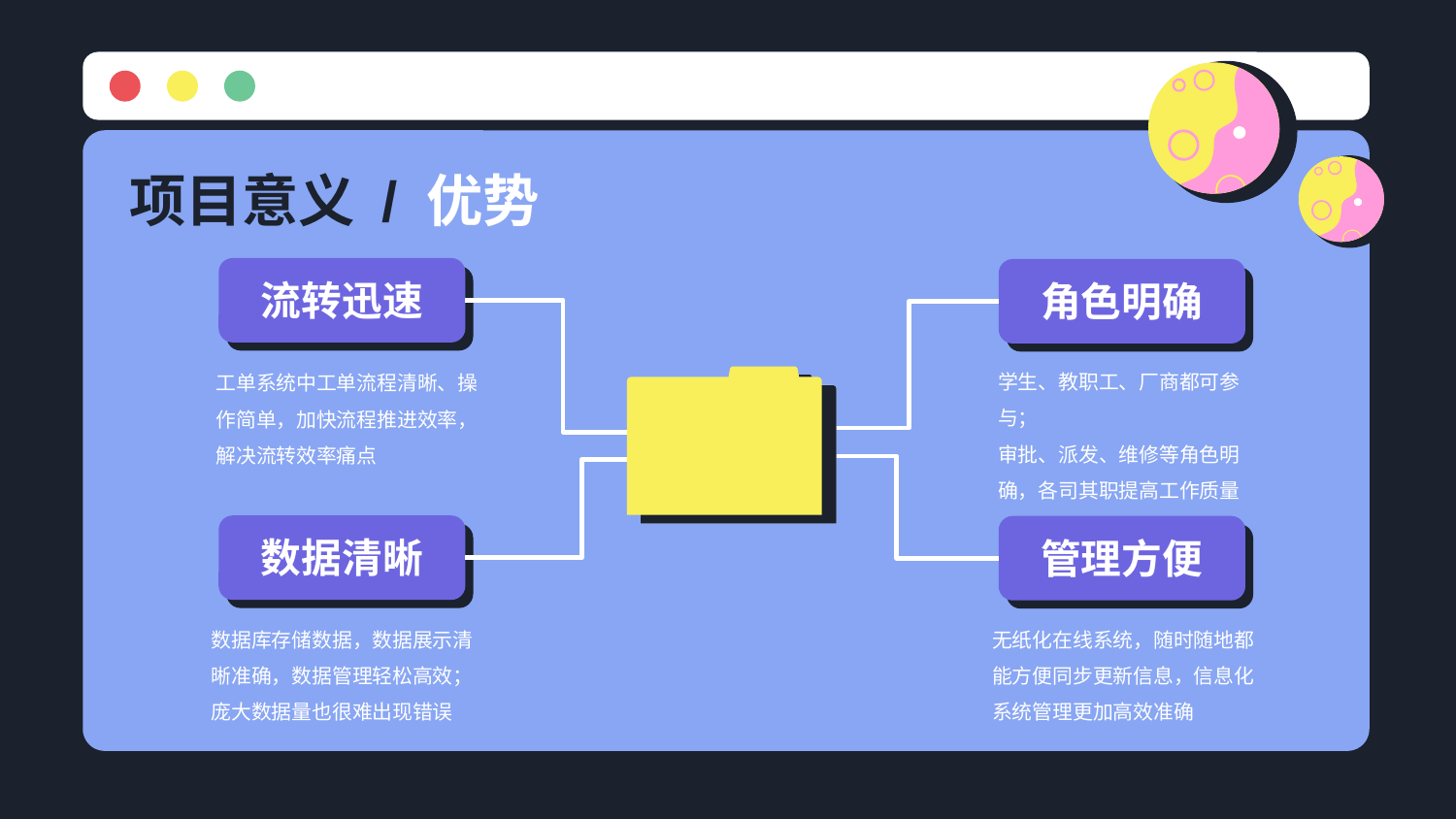

# 项目意义 / 优势
流转迅速

角色明确

学生、教职工、厂商都可参与；
审批、派发、维修等角色明确，各司其职提高工作质量
工单系统中工单流程清晰、操作简单，加快流程推进效率，解决流转效率痛点

数据清晰

管理方便

数据库存储数据，数据展示清晰准确，数据管理轻松高效；庞大数据量也很难出现错误
无纸化在线系统，随时随地都能方便同步更新信息，信息化系统管理更加高效准确